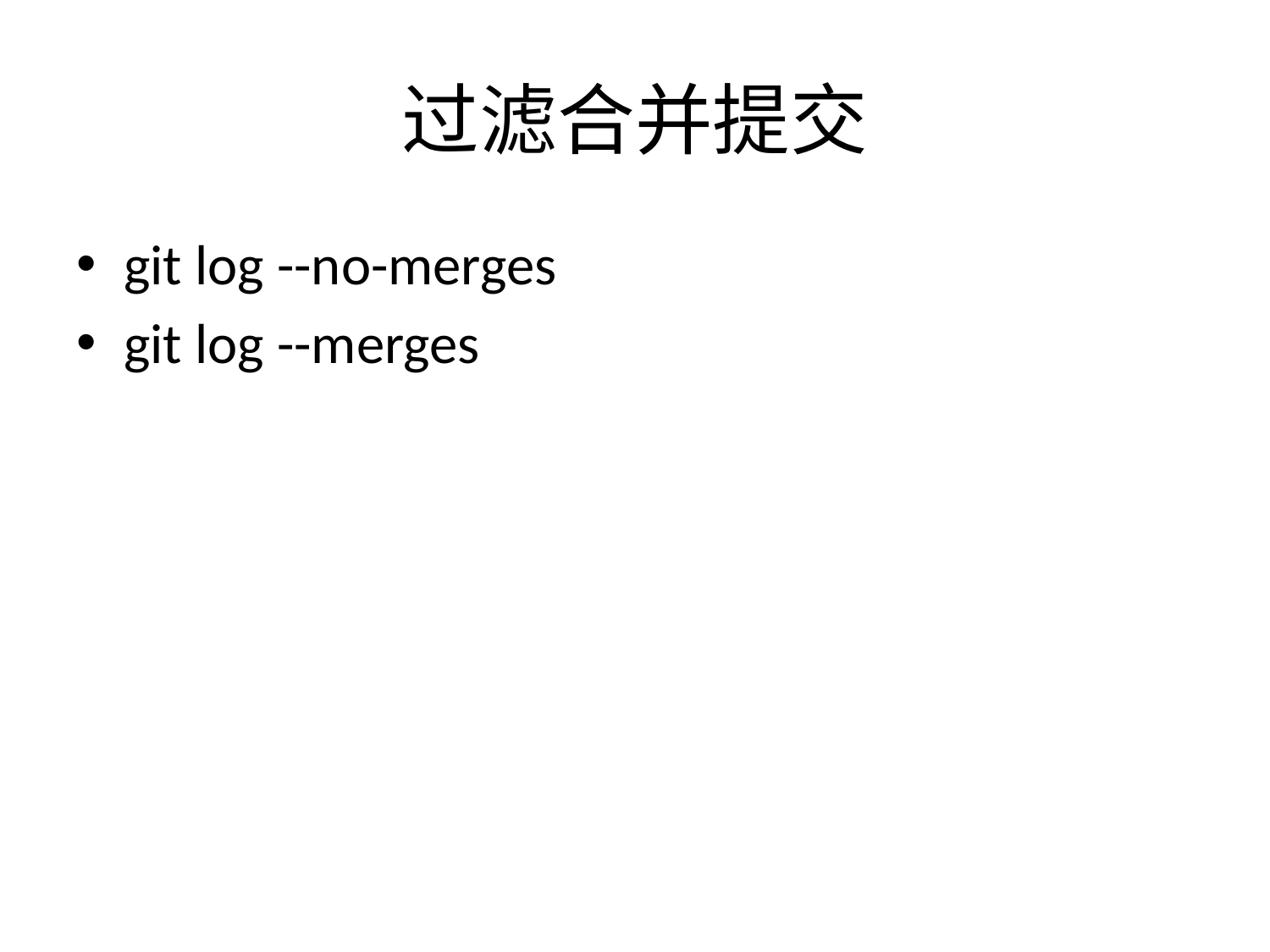

# 过滤合并提交
git log --no-merges
git log --merges